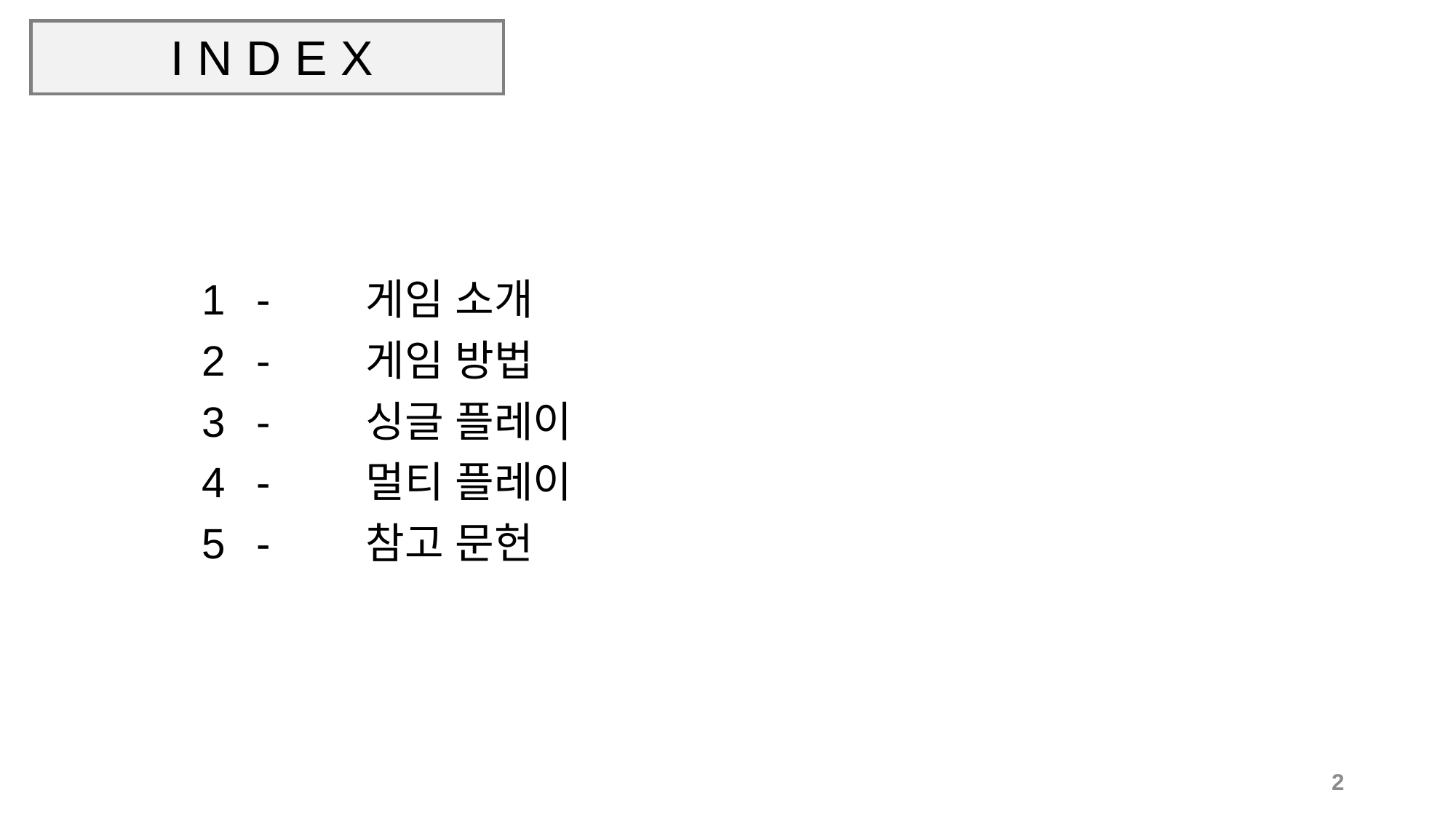

# I N D E X
-	게임 소개
-	게임 방법
-	싱글 플레이
- 	멀티 플레이
-	참고 문헌

2